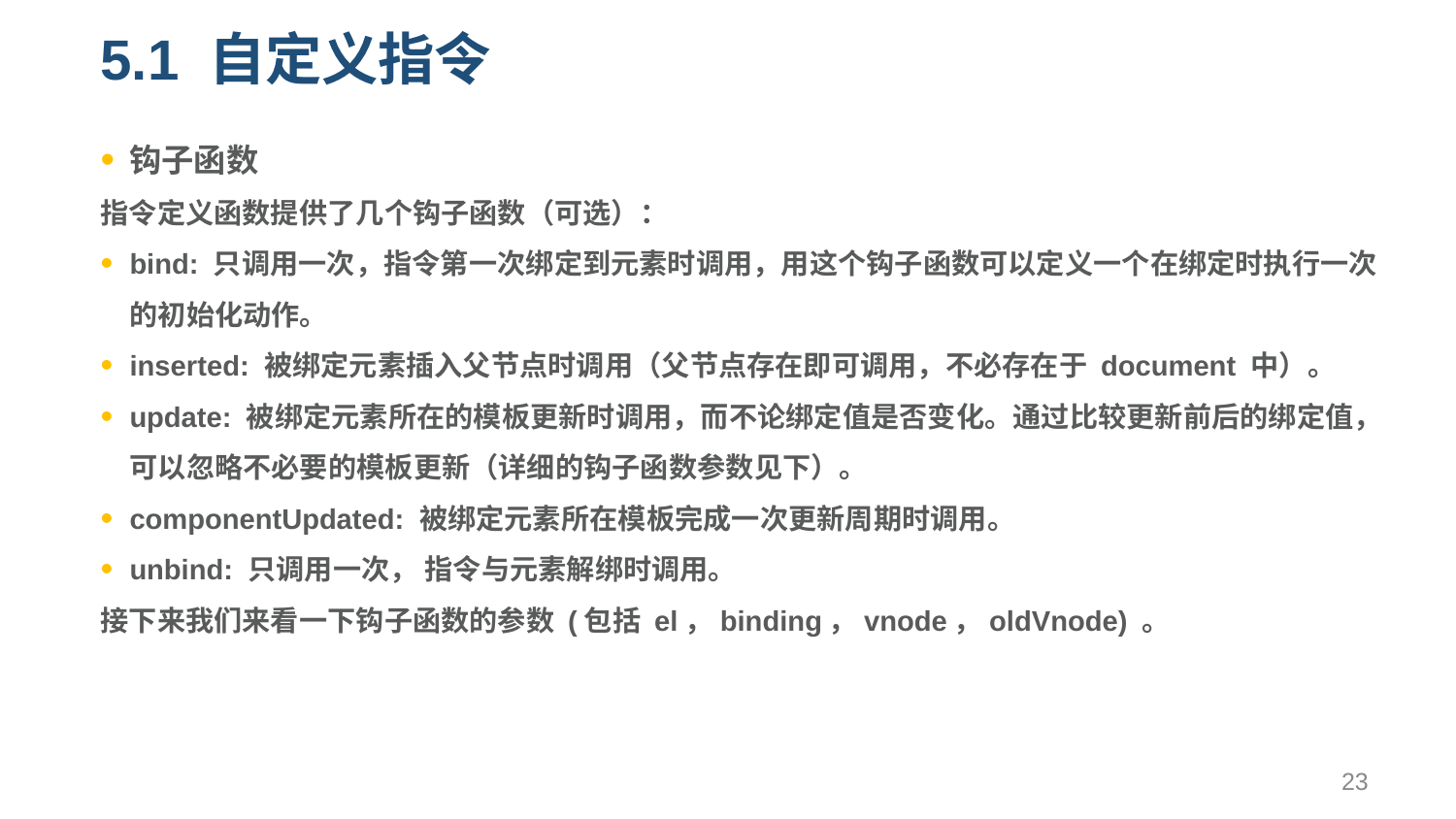

# 5.1 自定义指令
钩子函数
指令定义函数提供了几个钩子函数（可选）：
bind: 只调用一次，指令第一次绑定到元素时调用，用这个钩子函数可以定义一个在绑定时执行一次的初始化动作。
inserted: 被绑定元素插入父节点时调用（父节点存在即可调用，不必存在于 document 中）。
update: 被绑定元素所在的模板更新时调用，而不论绑定值是否变化。通过比较更新前后的绑定值，可以忽略不必要的模板更新（详细的钩子函数参数见下）。
componentUpdated: 被绑定元素所在模板完成一次更新周期时调用。
unbind: 只调用一次， 指令与元素解绑时调用。
接下来我们来看一下钩子函数的参数 (包括 el，binding，vnode，oldVnode) 。

23